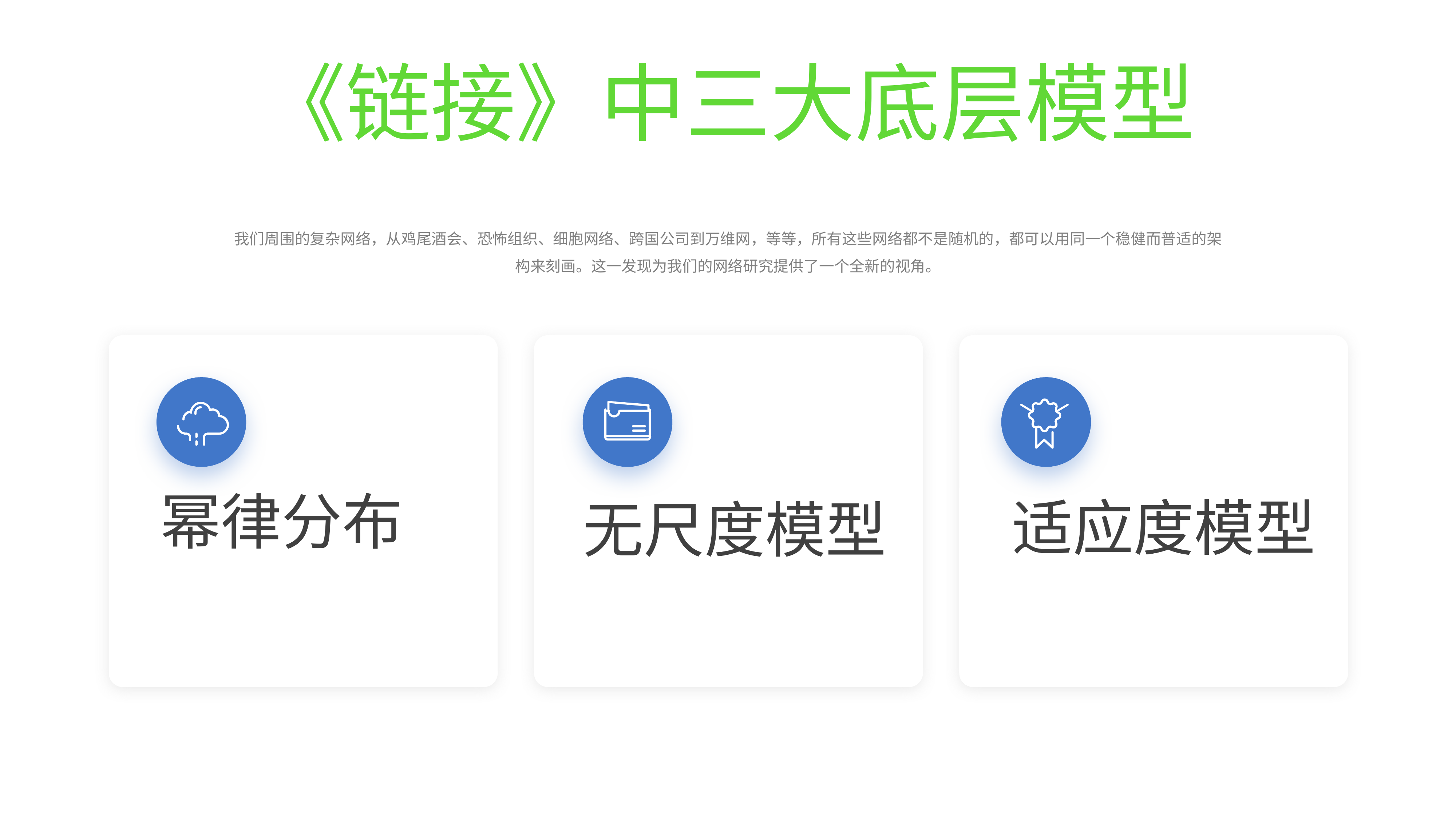

《链接》中三大底层模型
我们周围的复杂网络，从鸡尾酒会、恐怖组织、细胞网络、跨国公司到万维网，等等，所有这些网络都不是随机的，都可以用同一个稳健而普适的架构来刻画。这一发现为我们的网络研究提供了一个全新的视角。

幂律分布

适应度模型

无尺度模型